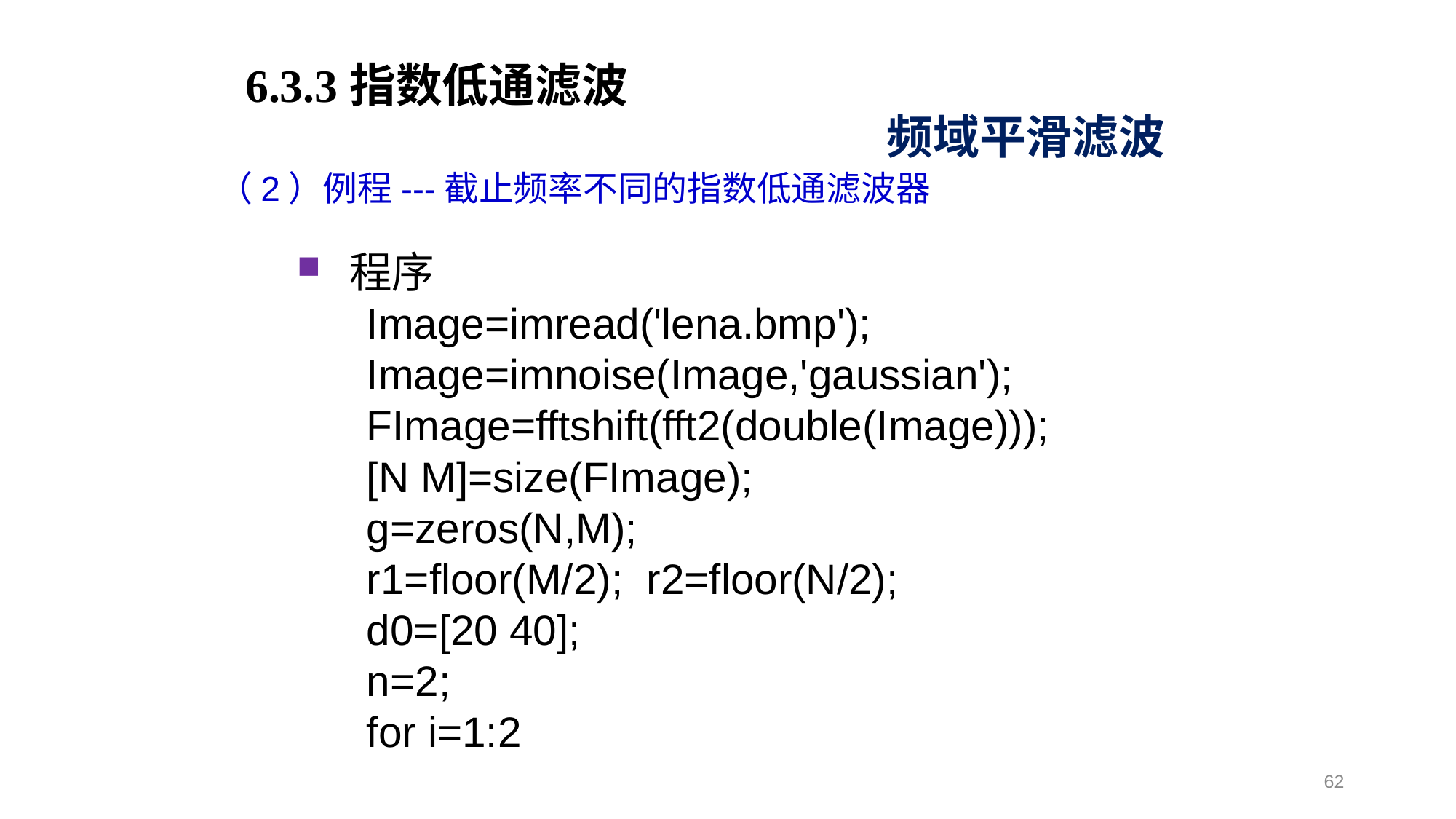

6.3.3指数低通滤波
频域平滑滤波
（2）例程---截止频率不同的指数低通滤波器
程序
Image=imread('lena.bmp');
Image=imnoise(Image,'gaussian');
FImage=fftshift(fft2(double(Image)));
[N M]=size(FImage);
g=zeros(N,M);
r1=floor(M/2);  r2=floor(N/2);
d0=[20 40];
n=2;
for i=1:2
62